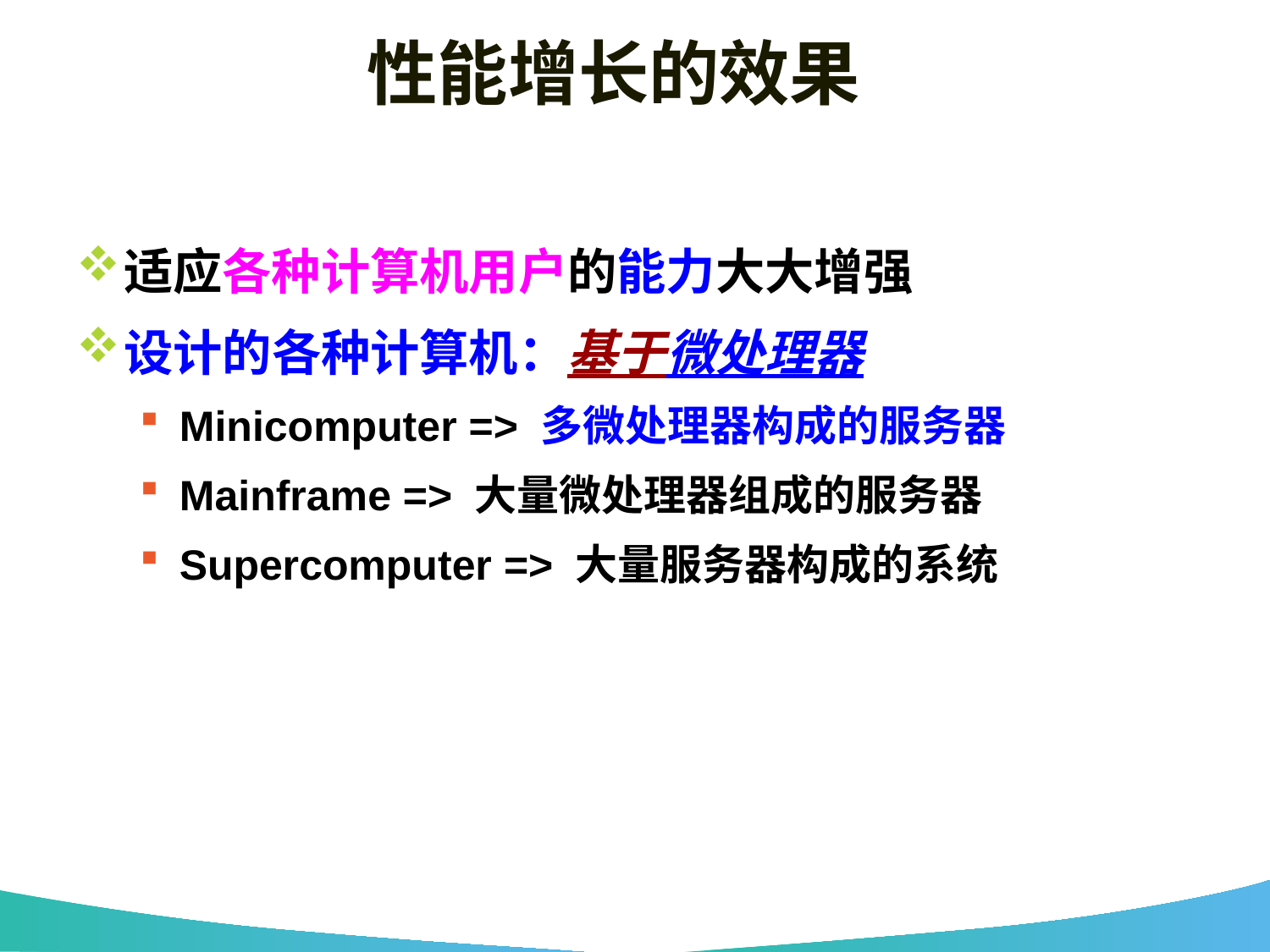

# 性能增长的效果
适应各种计算机用户的能力大大增强
设计的各种计算机：基于微处理器
Minicomputer => 多微处理器构成的服务器
Mainframe => 大量微处理器组成的服务器
Supercomputer => 大量服务器构成的系统